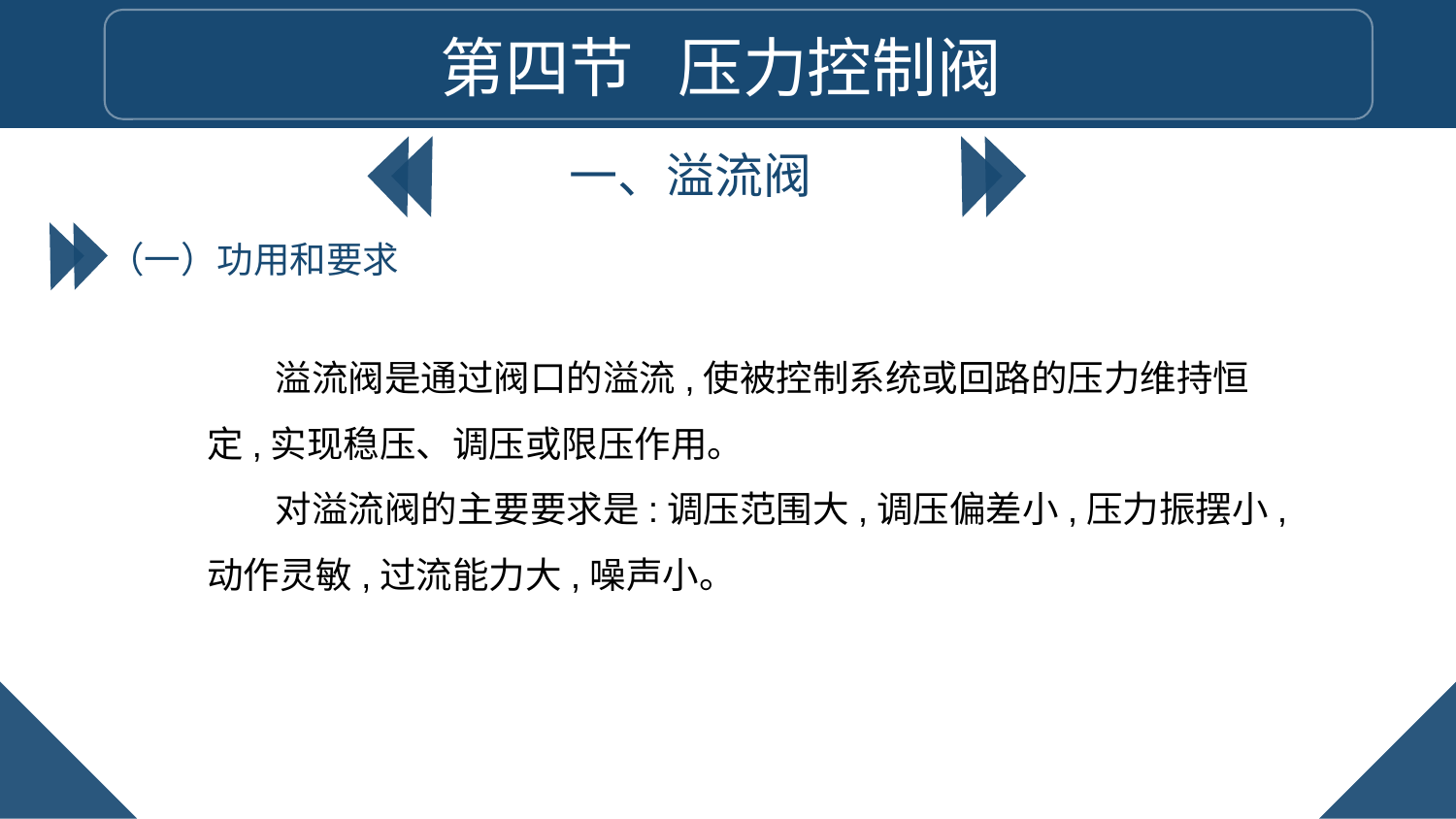

第四节   压力控制阀
一、溢流阀

（一）功用和要求

溢流阀是通过阀口的溢流,使被控制系统或回路的压力维持恒定,实现稳压、调压或限压作用。
对溢流阀的主要要求是:调压范围大,调压偏差小,压力振摆小,动作灵敏,过流能力大,噪声小。